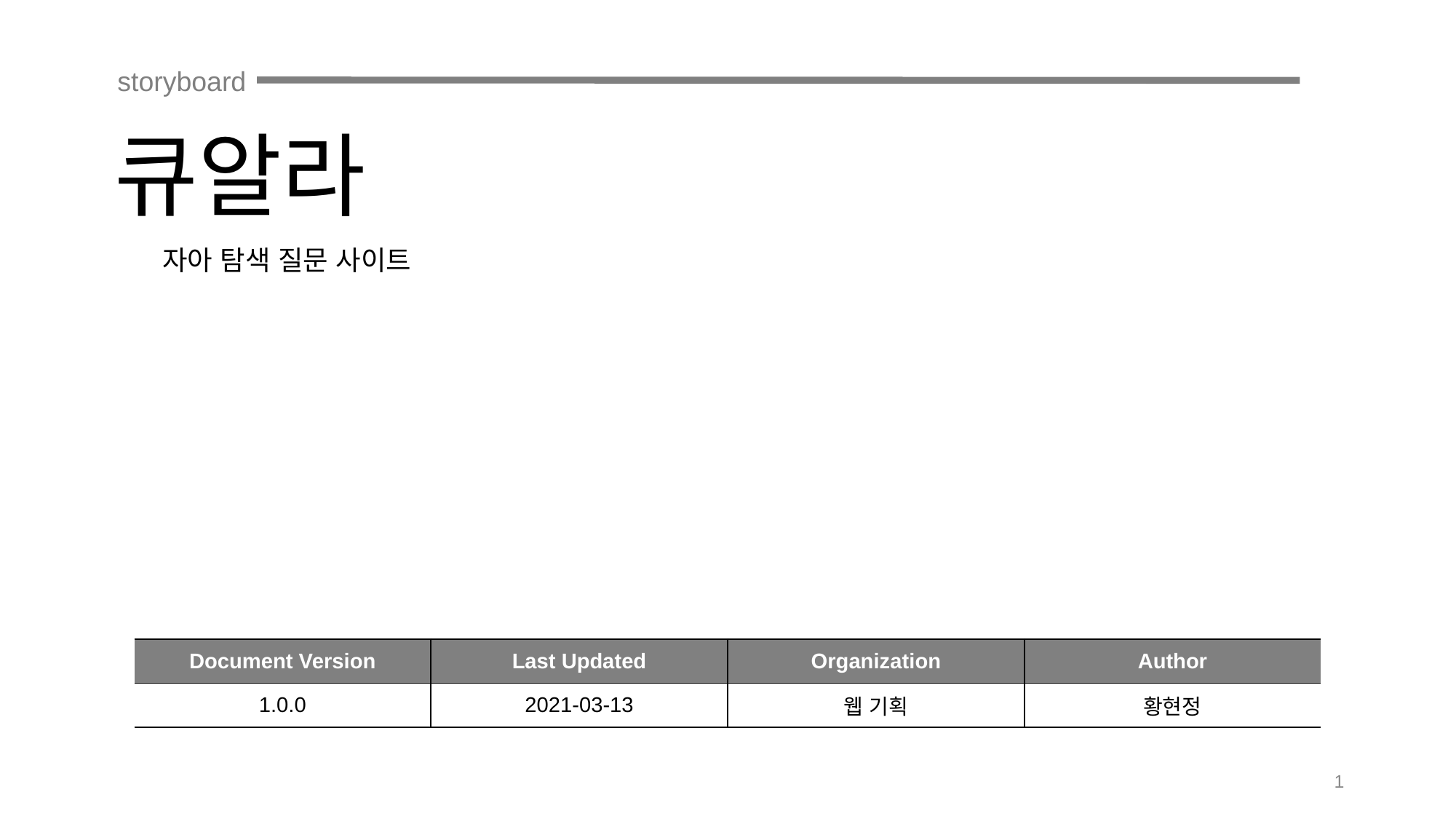

storyboard
# 큐알라
자아 탐색 질문 사이트
| Document Version | Last Updated | Organization | Author |
| --- | --- | --- | --- |
| 1.0.0 | 2021-03-13 | 웹 기획 | 황현정 |
1